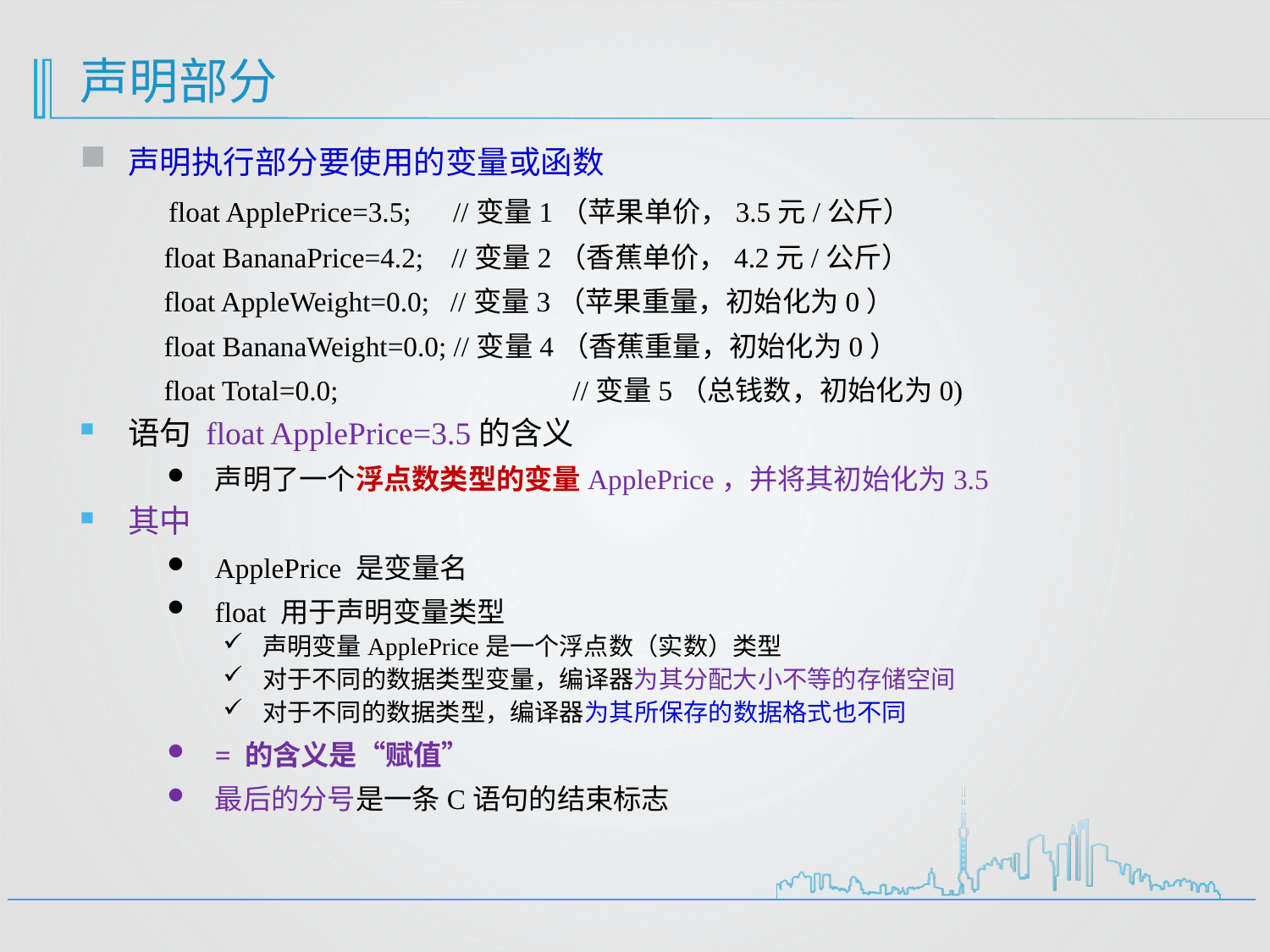

# 声明部分
声明执行部分要使用的变量或函数
           float ApplePrice=3.5;      //变量1（苹果单价，3.5元/公斤）
            float BananaPrice=4.2;    //变量2（香蕉单价，4.2元/公斤）
            float AppleWeight=0.0;   //变量3（苹果重量，初始化为0）
            float BananaWeight=0.0; //变量4（香蕉重量，初始化为0）
            float Total=0.0;	                //变量5（总钱数，初始化为0)
语句 float ApplePrice=3.5的含义
声明了一个浮点数类型的变量ApplePrice，并将其初始化为3.5
其中
ApplePrice 是变量名
float 用于声明变量类型
声明变量ApplePrice是一个浮点数（实数）类型
对于不同的数据类型变量，编译器为其分配大小不等的存储空间
对于不同的数据类型，编译器为其所保存的数据格式也不同
= 的含义是“赋值”
最后的分号是一条C语句的结束标志